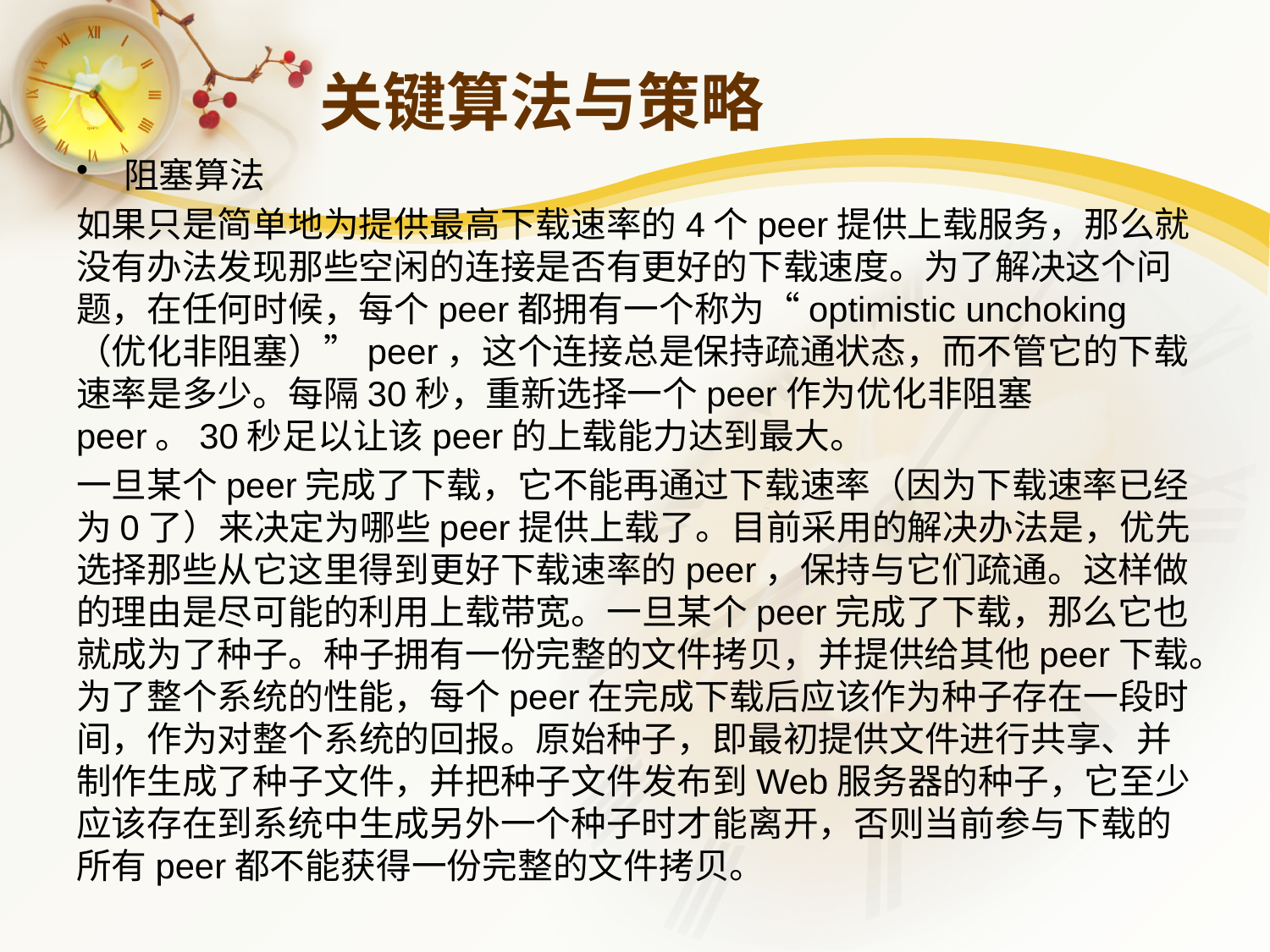

# 关键算法与策略
阻塞算法
如果只是简单地为提供最高下载速率的4个peer提供上载服务，那么就没有办法发现那些空闲的连接是否有更好的下载速度。为了解决这个问题，在任何时候，每个peer都拥有一个称为“optimistic unchoking（优化非阻塞）”peer，这个连接总是保持疏通状态，而不管它的下载速率是多少。每隔30秒，重新选择一个peer作为优化非阻塞peer。30秒足以让该peer的上载能力达到最大。
一旦某个peer完成了下载，它不能再通过下载速率（因为下载速率已经为0了）来决定为哪些peer提供上载了。目前采用的解决办法是，优先选择那些从它这里得到更好下载速率的peer，保持与它们疏通。这样做的理由是尽可能的利用上载带宽。一旦某个peer完成了下载，那么它也就成为了种子。种子拥有一份完整的文件拷贝，并提供给其他peer下载。为了整个系统的性能，每个peer在完成下载后应该作为种子存在一段时间，作为对整个系统的回报。原始种子，即最初提供文件进行共享、并制作生成了种子文件，并把种子文件发布到Web服务器的种子，它至少应该存在到系统中生成另外一个种子时才能离开，否则当前参与下载的所有peer都不能获得一份完整的文件拷贝。